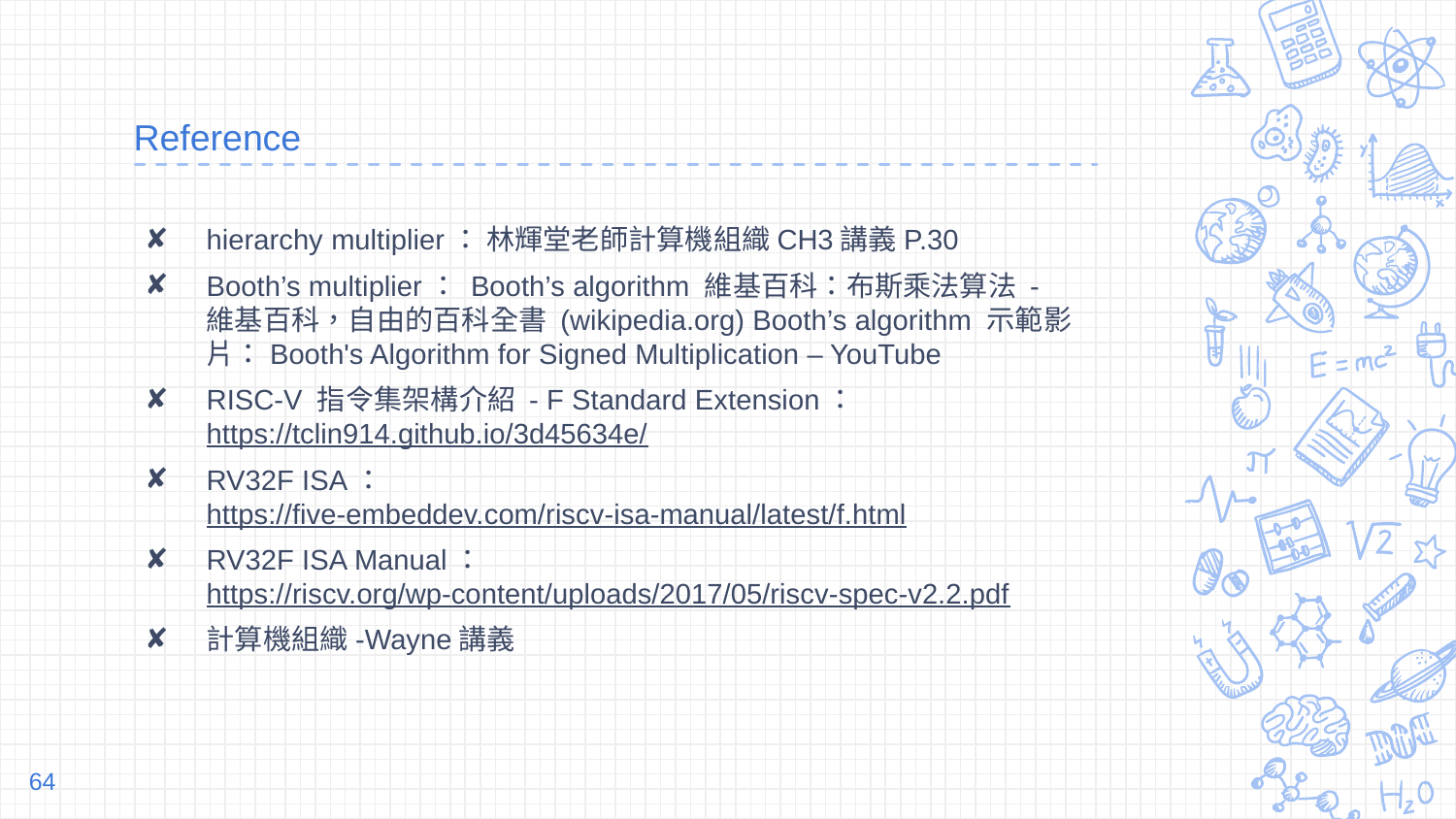

# Reference
hierarchy multiplier： 林輝堂老師計算機組織CH3講義P.30
Booth’s multiplier： Booth’s algorithm 維基百科：布斯乘法算法 - 維基百科，自由的百科全書 (wikipedia.org) Booth’s algorithm 示範影片：Booth's Algorithm for Signed Multiplication – YouTube
RISC-V 指令集架構介紹 - F Standard Extension：https://tclin914.github.io/3d45634e/
RV32F ISA：https://five-embeddev.com/riscv-isa-manual/latest/f.html
RV32F ISA Manual：https://riscv.org/wp-content/uploads/2017/05/riscv-spec-v2.2.pdf
計算機組織-Wayne講義

64